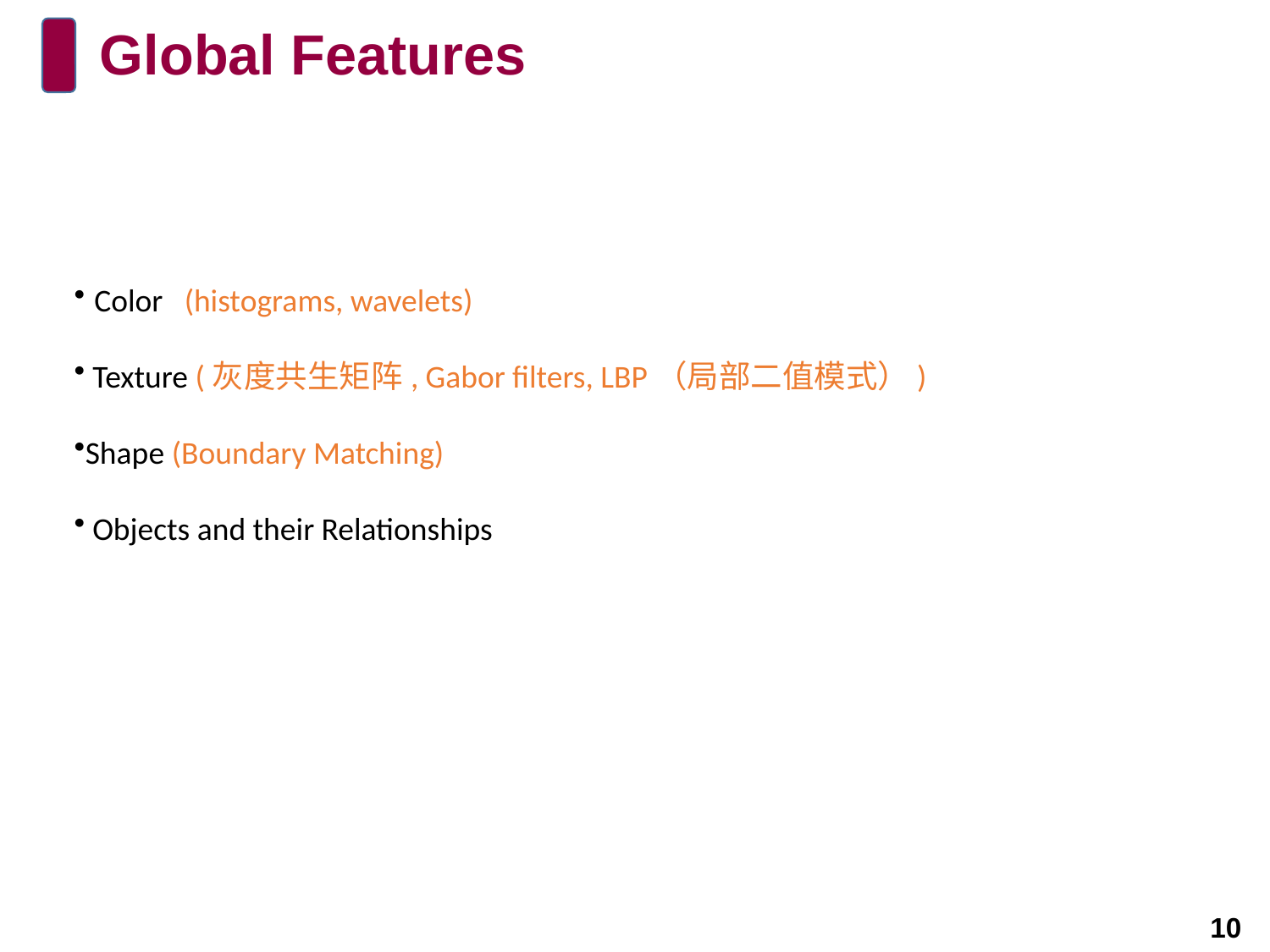

# Global Features
 Color   (histograms, wavelets)

 Texture (灰度共生矩阵, Gabor filters, LBP（局部二值模式）)

Shape (Boundary Matching)

 Objects and their Relationships

10